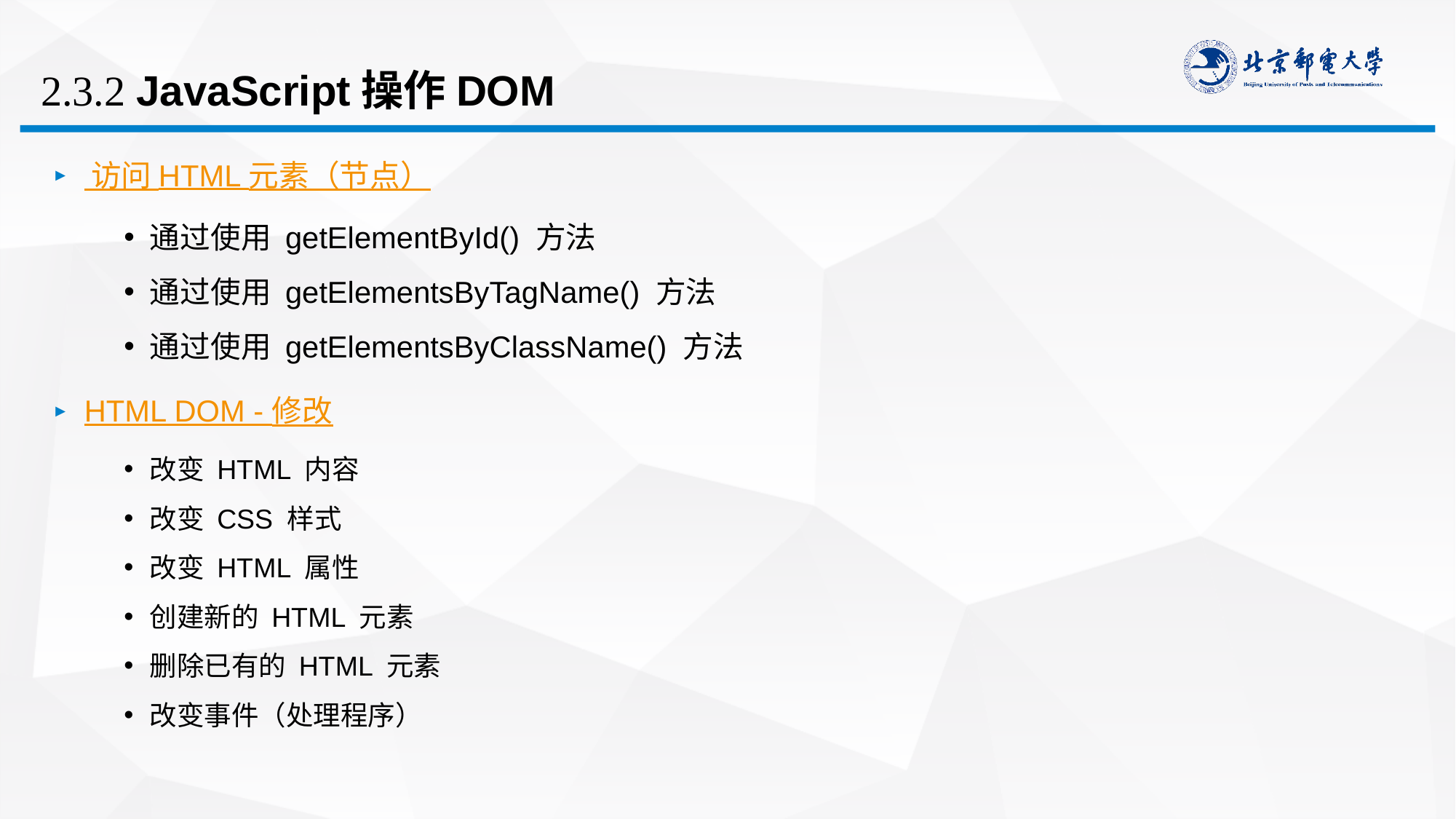

# 2.3.2 JavaScript操作DOM
 访问 HTML 元素（节点）
通过使用 getElementById() 方法
通过使用 getElementsByTagName() 方法
通过使用 getElementsByClassName() 方法
HTML DOM - 修改
改变 HTML 内容
改变 CSS 样式
改变 HTML 属性
创建新的 HTML 元素
删除已有的 HTML 元素
改变事件（处理程序）